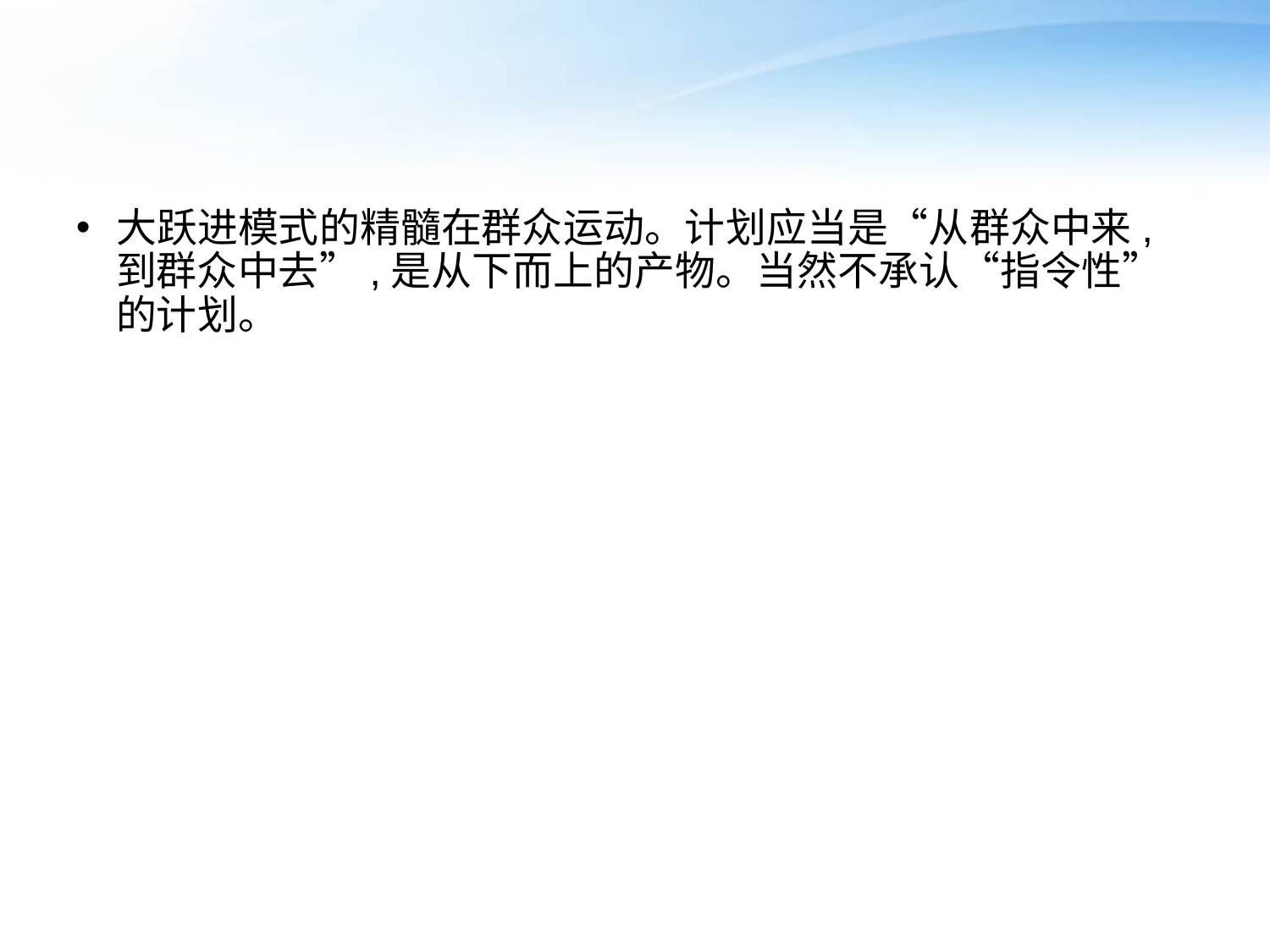

#
大跃进模式的精髓在群众运动。计划应当是“从群众中来,到群众中去”,是从下而上的产物。当然不承认“指令性”的计划。